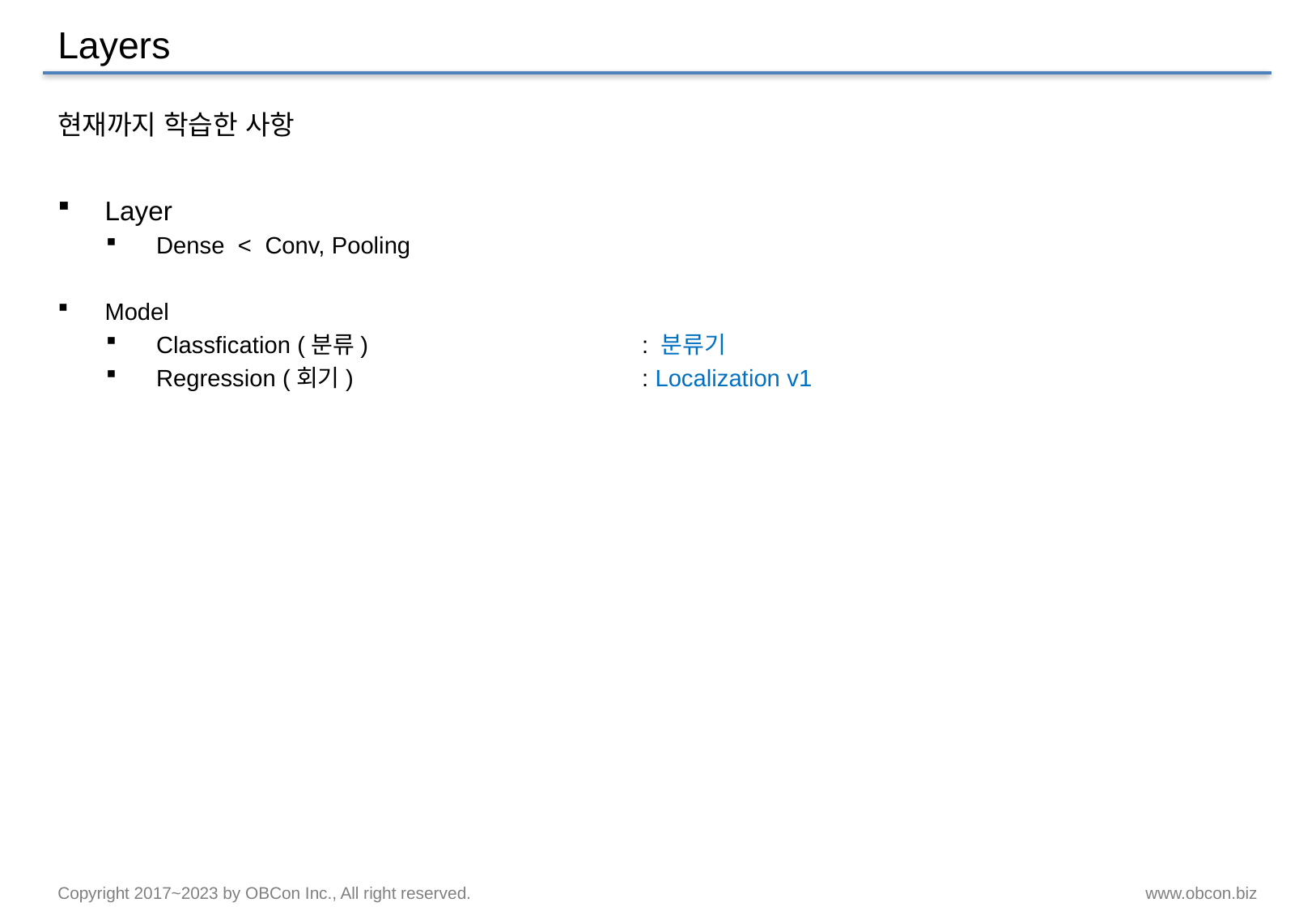

# Layers
현재까지 학습한 사항
Layer
Dense  <  Conv, Pooling

Model
Classfication (분류)			: 분류기
Regression (회기)			: Localization v1